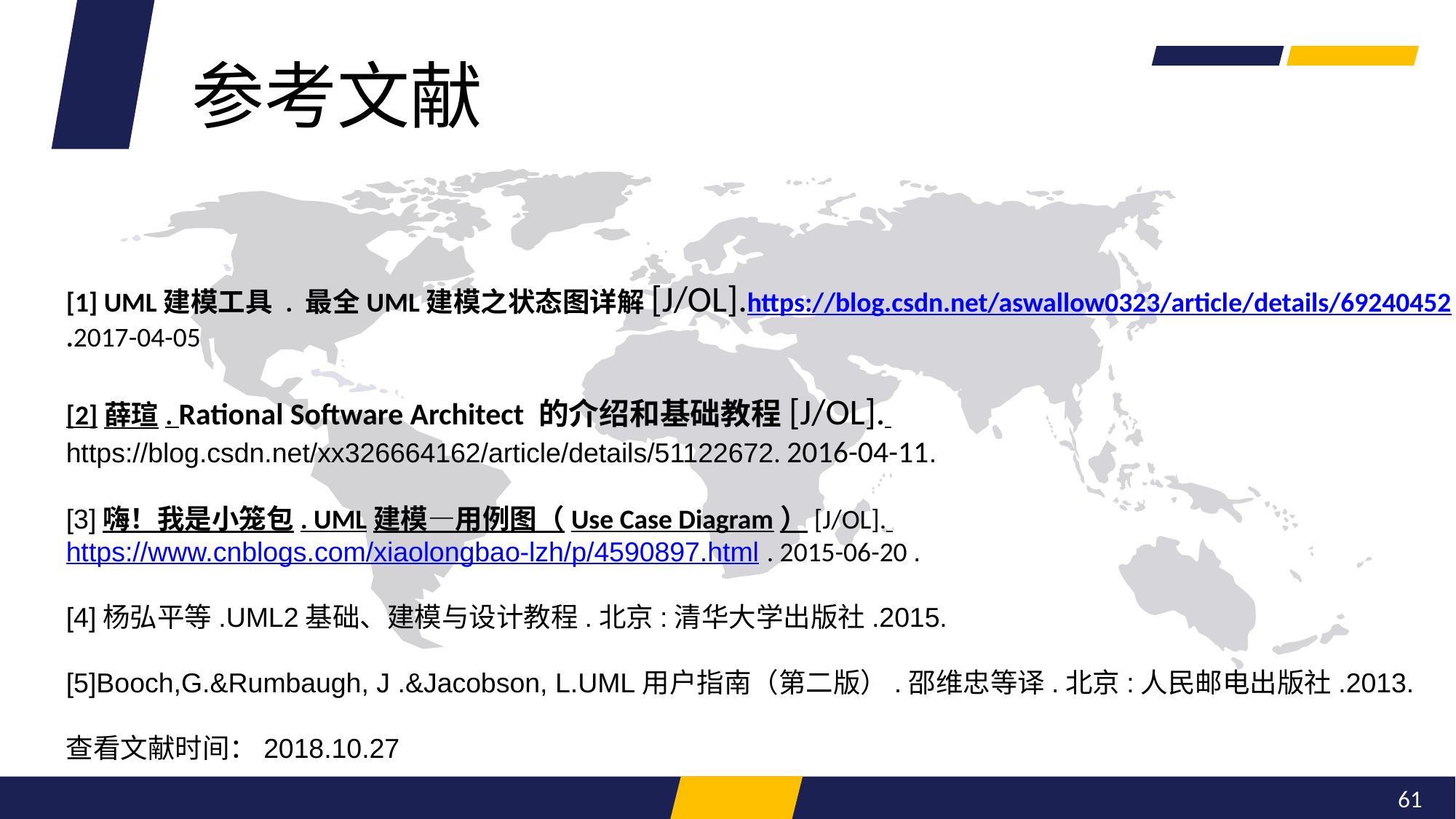

参考文献

[1] UML建模工具 . 最全UML建模之状态图详解[J/OL].https://blog.csdn.net/aswallow0323/article/details/69240452
.2017-04-05

[2]薛瑄. Rational Software Architect 的介绍和基础教程[J/OL].
https://blog.csdn.net/xx326664162/article/details/51122672. 2016-04-11.

[3]嗨！我是小笼包. UML建模—用例图（Use Case Diagram）[J/OL].
https://www.cnblogs.com/xiaolongbao-lzh/p/4590897.html . 2015-06-20 .

[4]杨弘平等.UML2基础、建模与设计教程.北京:清华大学出版社.2015.

[5]Booch,G.&Rumbaugh, J .&Jacobson, L.UML用户指南（第二版）.邵维忠等译.北京:人民邮电出版社.2013.

查看文献时间：2018.10.27
61